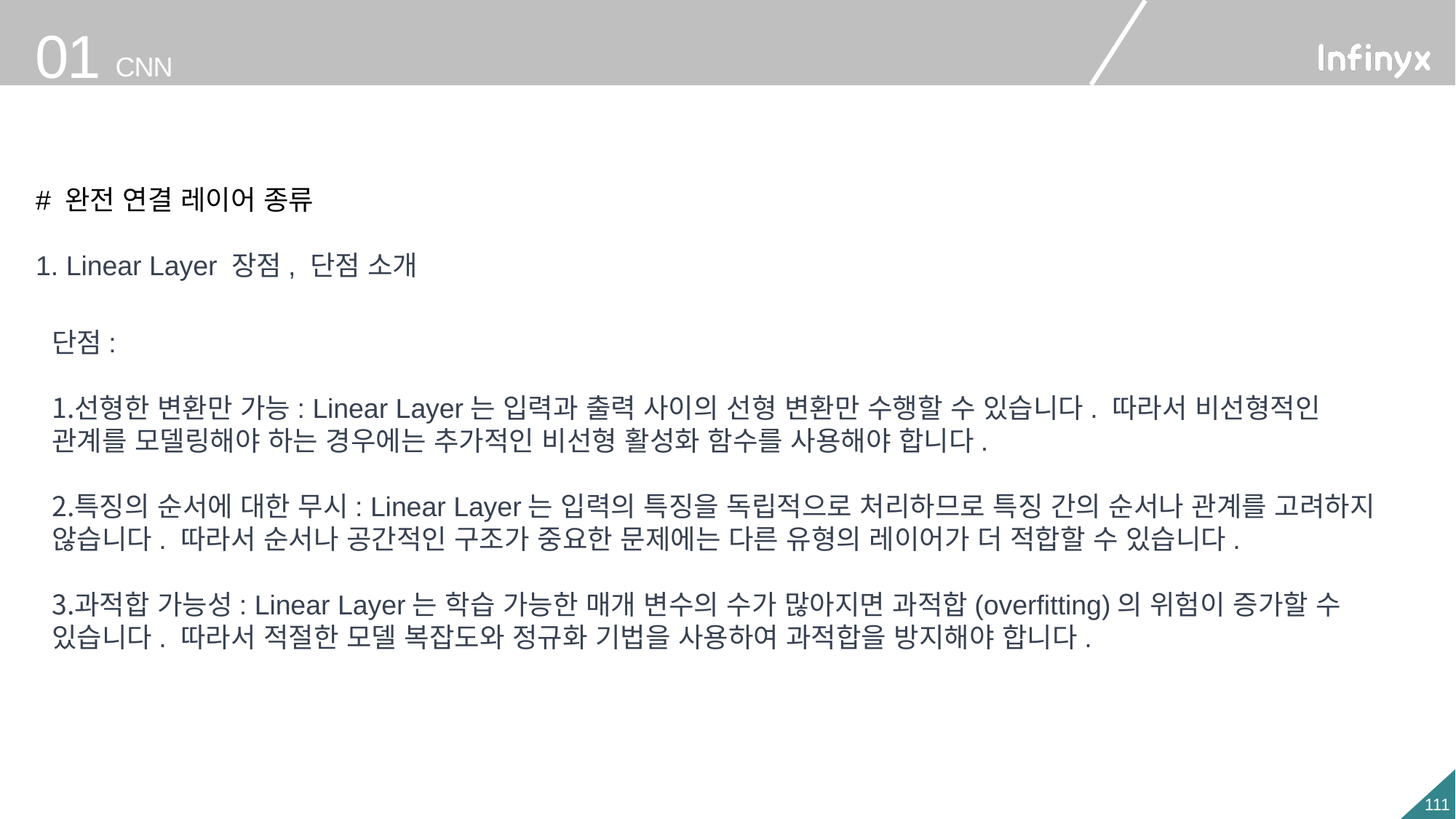

# 완전 연결 레이어 종류
1. Linear Layer 장점, 단점 소개
단점:

선형한 변환만 가능: Linear Layer는 입력과 출력 사이의 선형 변환만 수행할 수 있습니다. 따라서 비선형적인 관계를 모델링해야 하는 경우에는 추가적인 비선형 활성화 함수를 사용해야 합니다.

특징의 순서에 대한 무시: Linear Layer는 입력의 특징을 독립적으로 처리하므로 특징 간의 순서나 관계를 고려하지 않습니다. 따라서 순서나 공간적인 구조가 중요한 문제에는 다른 유형의 레이어가 더 적합할 수 있습니다.

과적합 가능성: Linear Layer는 학습 가능한 매개 변수의 수가 많아지면 과적합(overfitting)의 위험이 증가할 수 있습니다. 따라서 적절한 모델 복잡도와 정규화 기법을 사용하여 과적합을 방지해야 합니다.